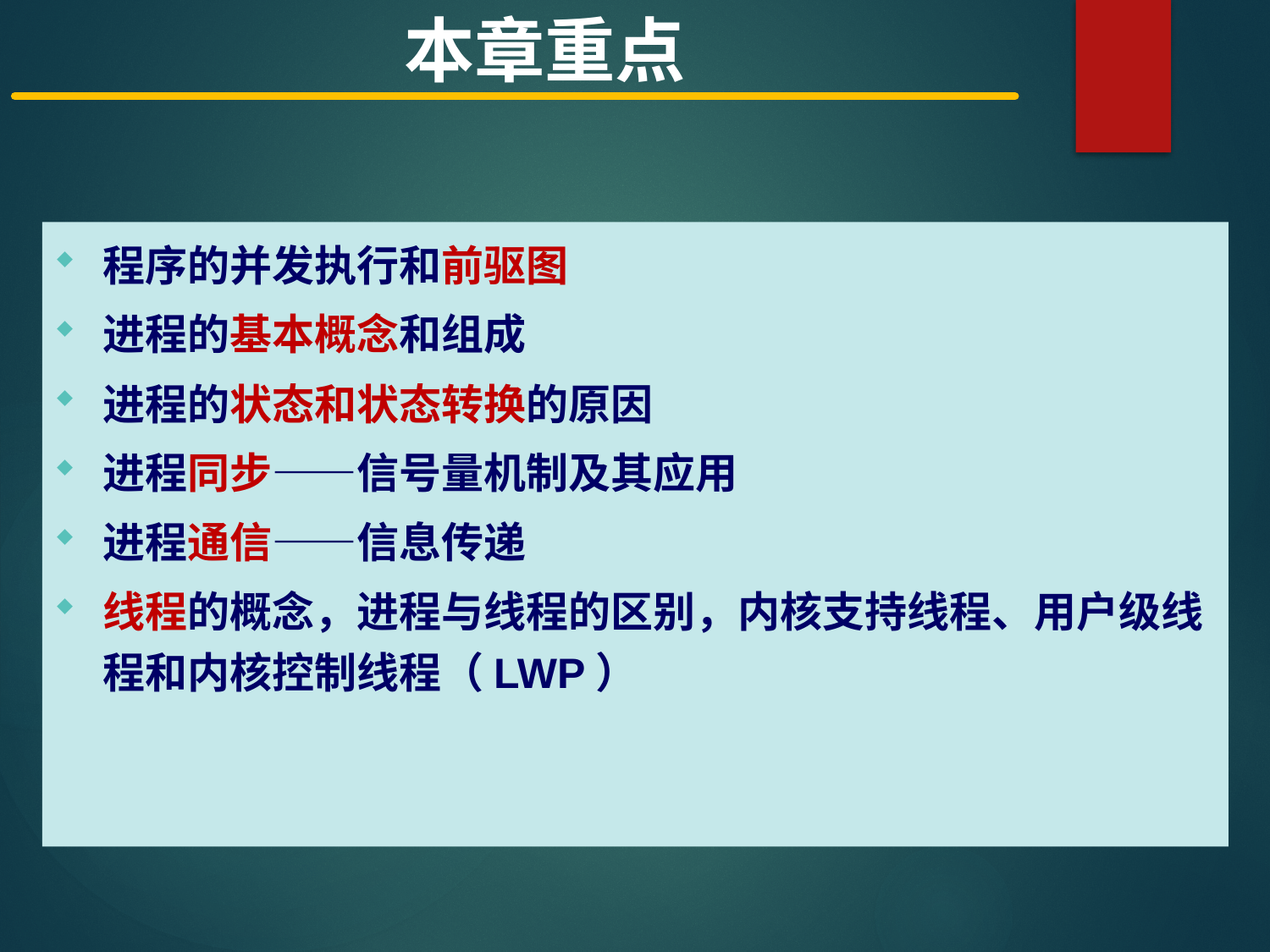

本章重点
程序的并发执行和前驱图
进程的基本概念和组成
进程的状态和状态转换的原因
进程同步——信号量机制及其应用
进程通信——信息传递
线程的概念，进程与线程的区别，内核支持线程、用户级线程和内核控制线程（LWP）